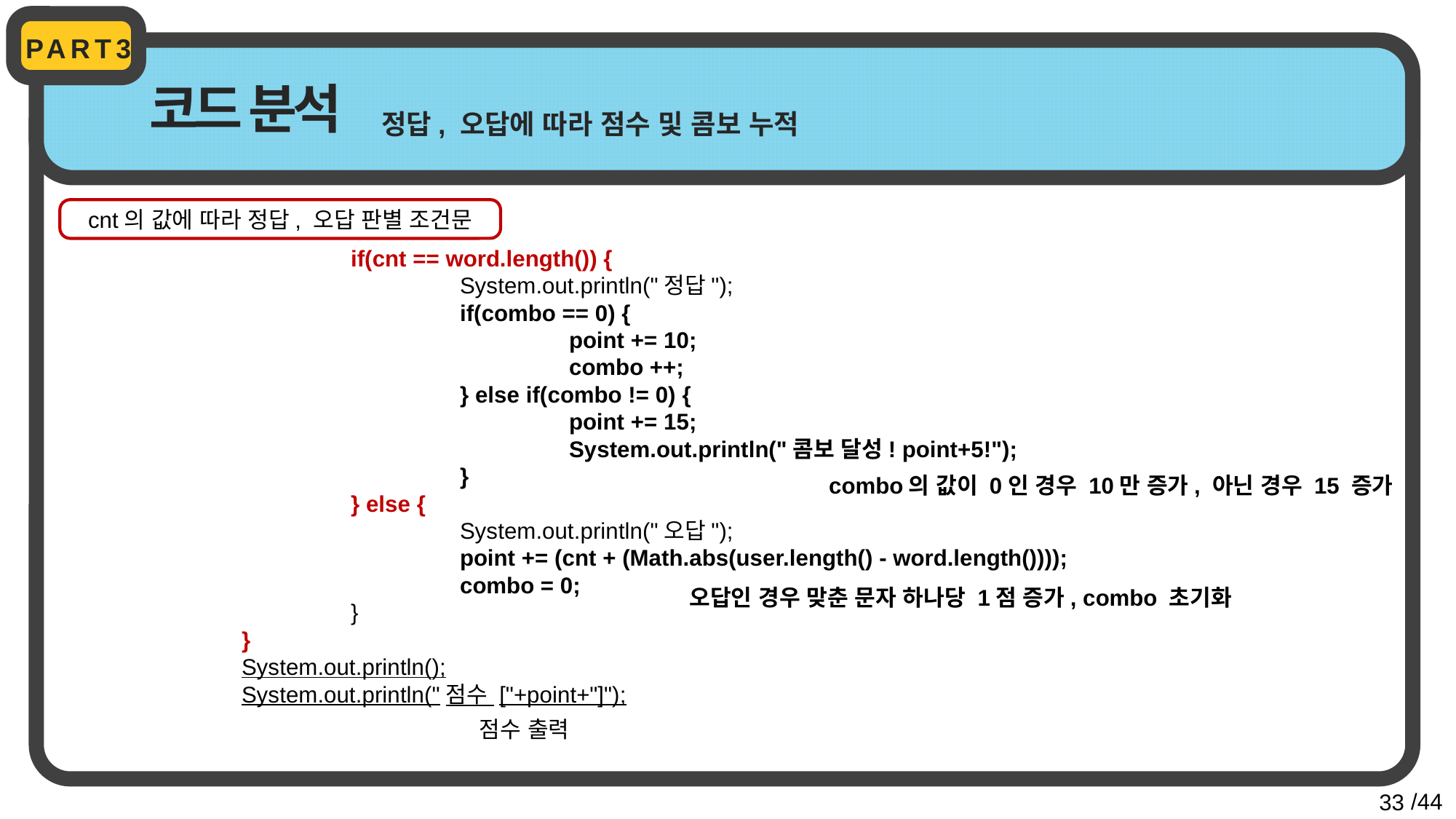

PART3

코드 분석
정답, 오답에 따라 점수 및 콤보 누적
cnt의 값에 따라 정답, 오답 판별 조건문
		if(cnt == word.length()) {
			System.out.println("정답");
			if(combo == 0) {
				point += 10;
				combo ++;
			} else if(combo != 0) {
				point += 15;
				System.out.println("콤보 달성! point+5!");
			}
		} else {
			System.out.println("오답");
			point += (cnt + (Math.abs(user.length() - word.length())));
			combo = 0;
		}
	}
	System.out.println();
	System.out.println("점수 ["+point+"]");
combo의 값이 0인 경우 10만 증가, 아닌 경우 15 증가
오답인 경우 맞춘 문자 하나당 1점 증가, combo 초기화
점수 출력
33